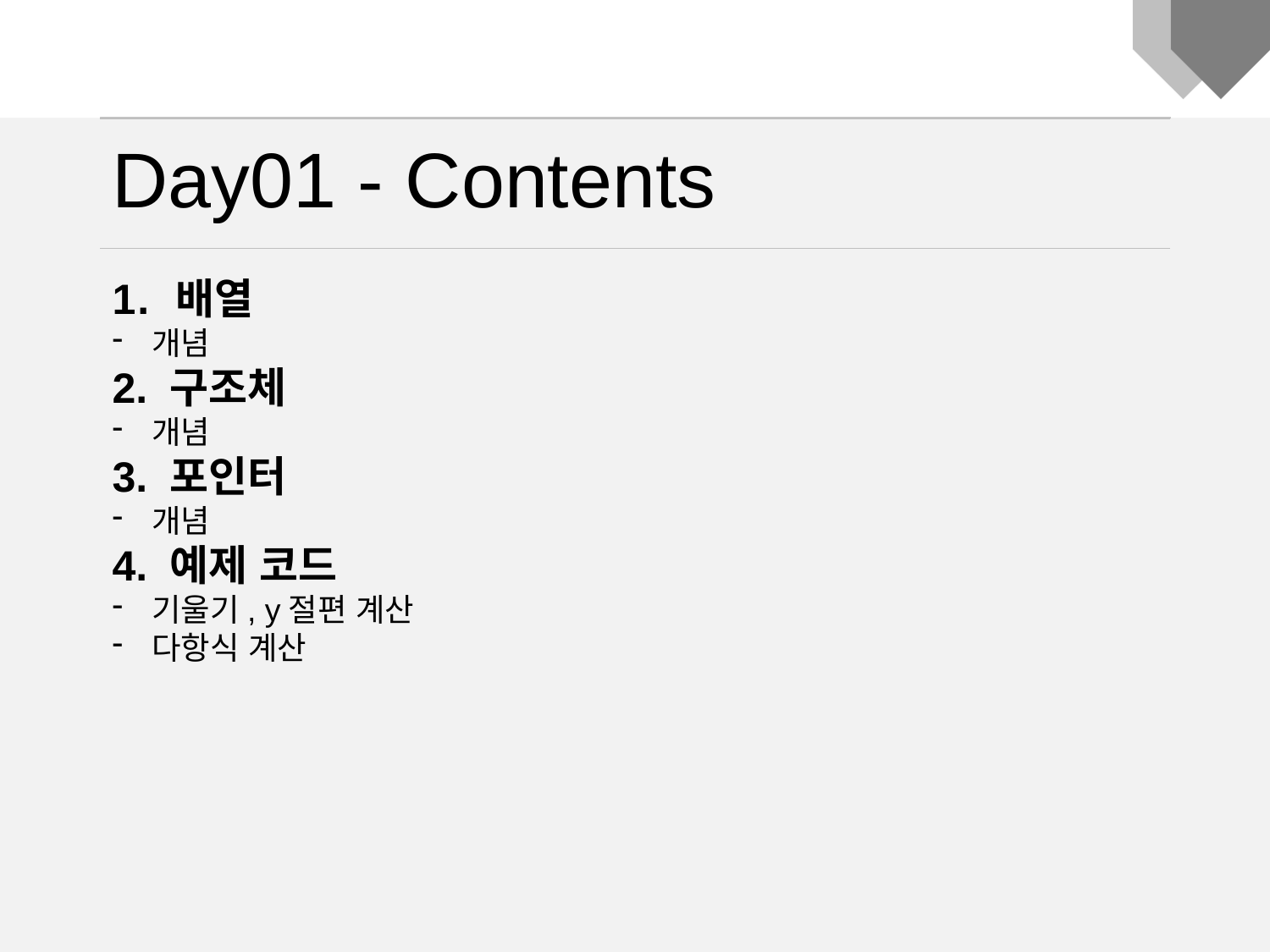

Day01 - Contents
배열
개념
2. 구조체
개념
3. 포인터
개념
4. 예제 코드
기울기, y절편 계산
다항식 계산